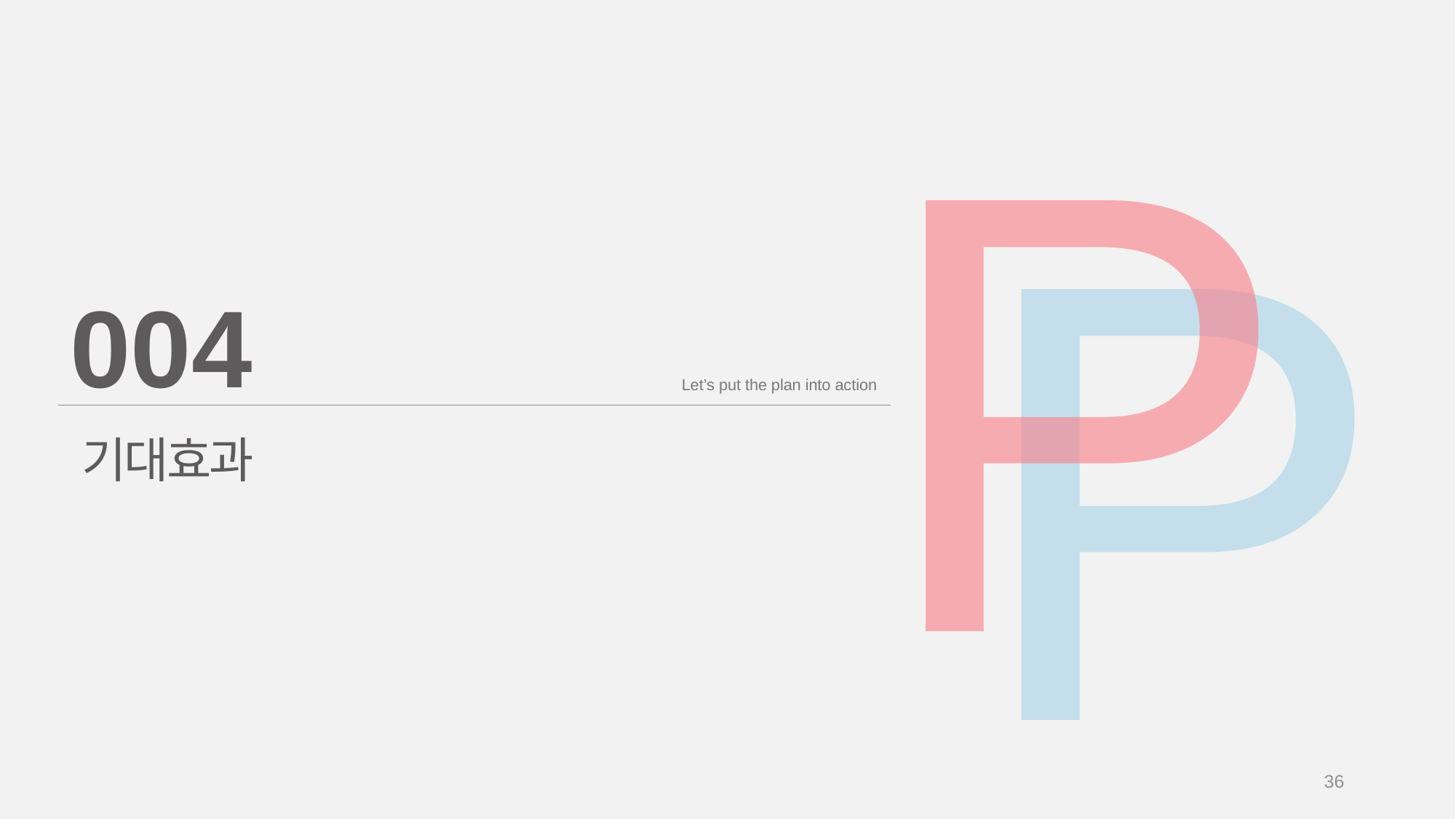

P
P
004
Let’s put the plan into action
기대효과
36